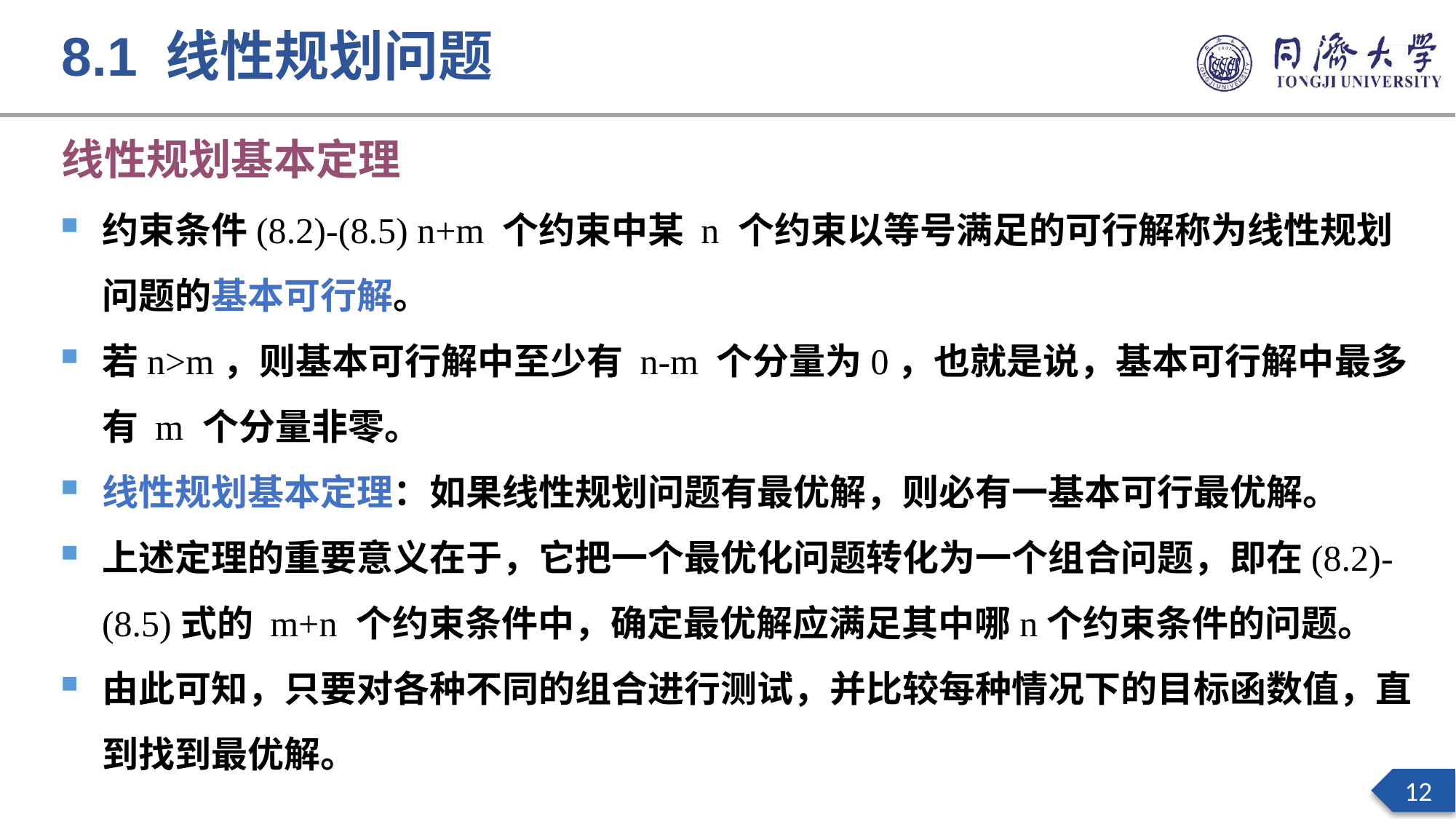

8.1 线性规划问题
线性规划基本定理
约束条件(8.2)-(8.5) n+m 个约束中某 n 个约束以等号满足的可行解称为线性规划问题的基本可行解。
若n>m，则基本可行解中至少有 n-m 个分量为0，也就是说，基本可行解中最多有 m 个分量非零。
线性规划基本定理：如果线性规划问题有最优解，则必有一基本可行最优解。
上述定理的重要意义在于，它把一个最优化问题转化为一个组合问题，即在(8.2)-(8.5)式的 m+n 个约束条件中，确定最优解应满足其中哪n个约束条件的问题。
由此可知，只要对各种不同的组合进行测试，并比较每种情况下的目标函数值，直到找到最优解。